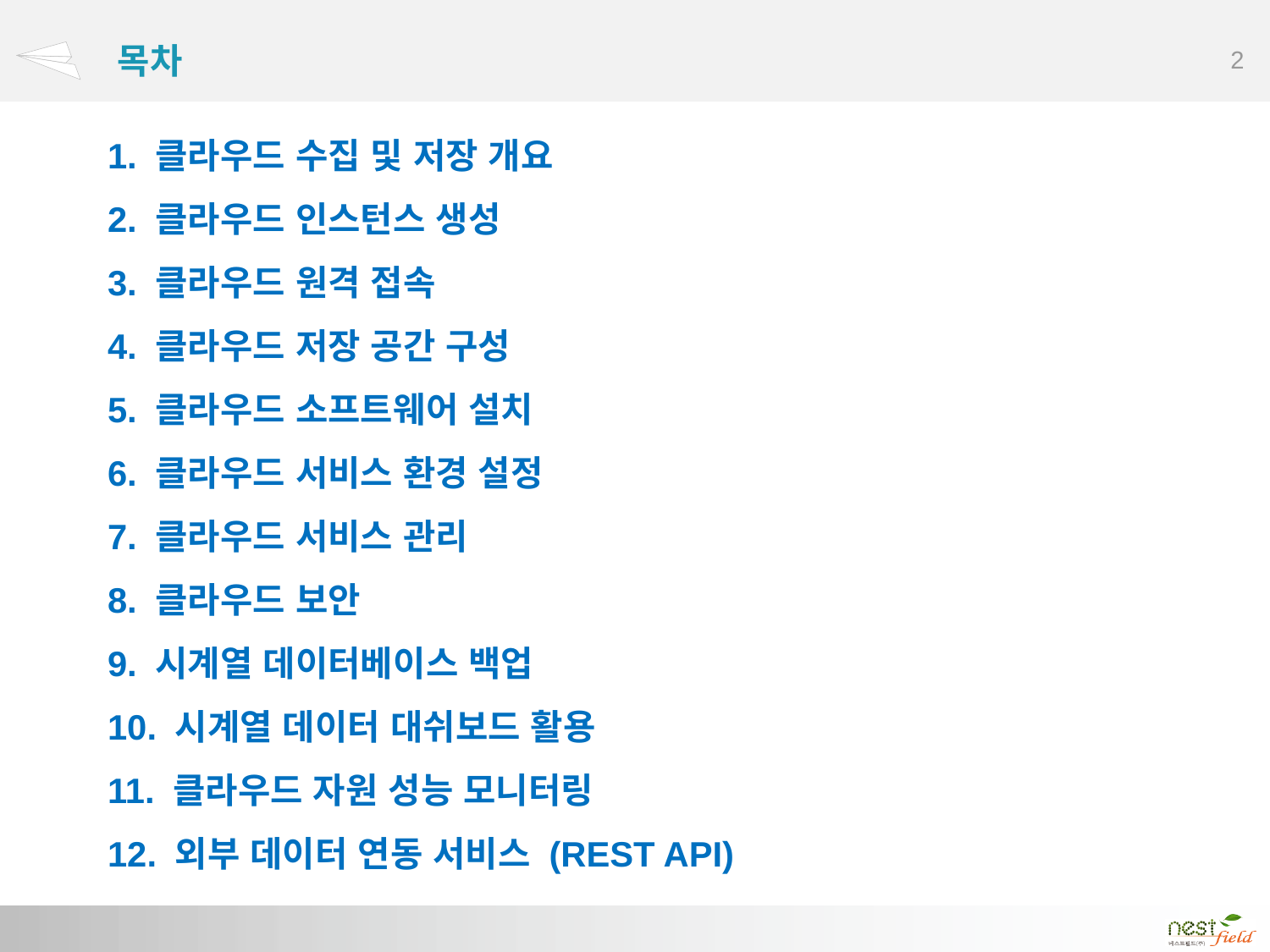

목차
# 1. 클라우드 수집 및 저장 개요 2. 클라우드 인스턴스 생성 3. 클라우드 원격 접속 4. 클라우드 저장 공간 구성 5. 클라우드 소프트웨어 설치 6. 클라우드 서비스 환경 설정 7. 클라우드 서비스 관리 8. 클라우드 보안 9. 시계열 데이터베이스 백업 10. 시계열 데이터 대쉬보드 활용 11. 클라우드 자원 성능 모니터링 12. 외부 데이터 연동 서비스 (REST API)